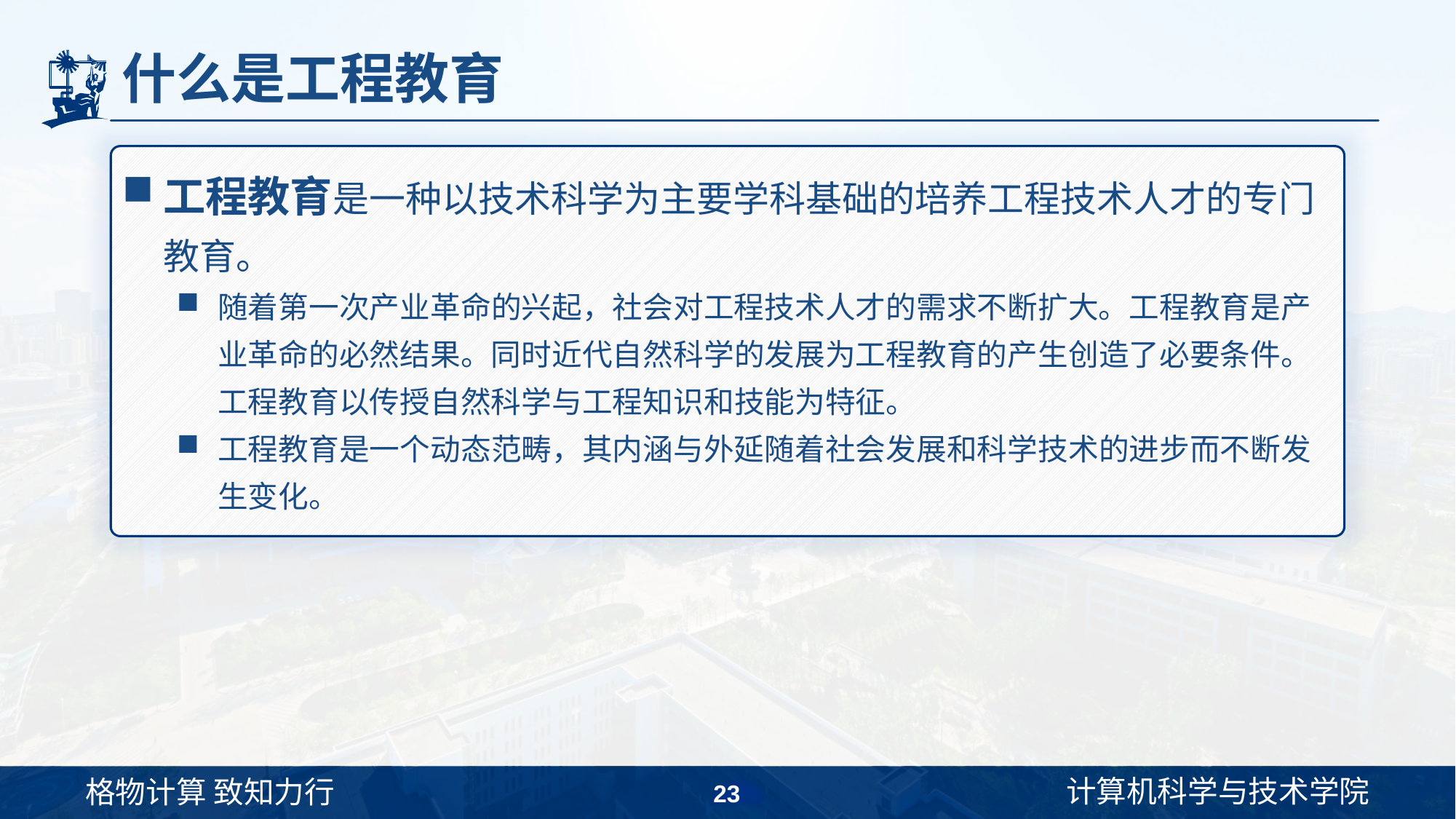

# 什么是工程教育
工程教育是一种以技术科学为主要学科基础的培养工程技术人才的专门教育。
随着第一次产业革命的兴起，社会对工程技术人才的需求不断扩大。工程教育是产业革命的必然结果。同时近代自然科学的发展为工程教育的产生创造了必要条件。工程教育以传授自然科学与工程知识和技能为特征。
工程教育是一个动态范畴，其内涵与外延随着社会发展和科学技术的进步而不断发生变化。
23